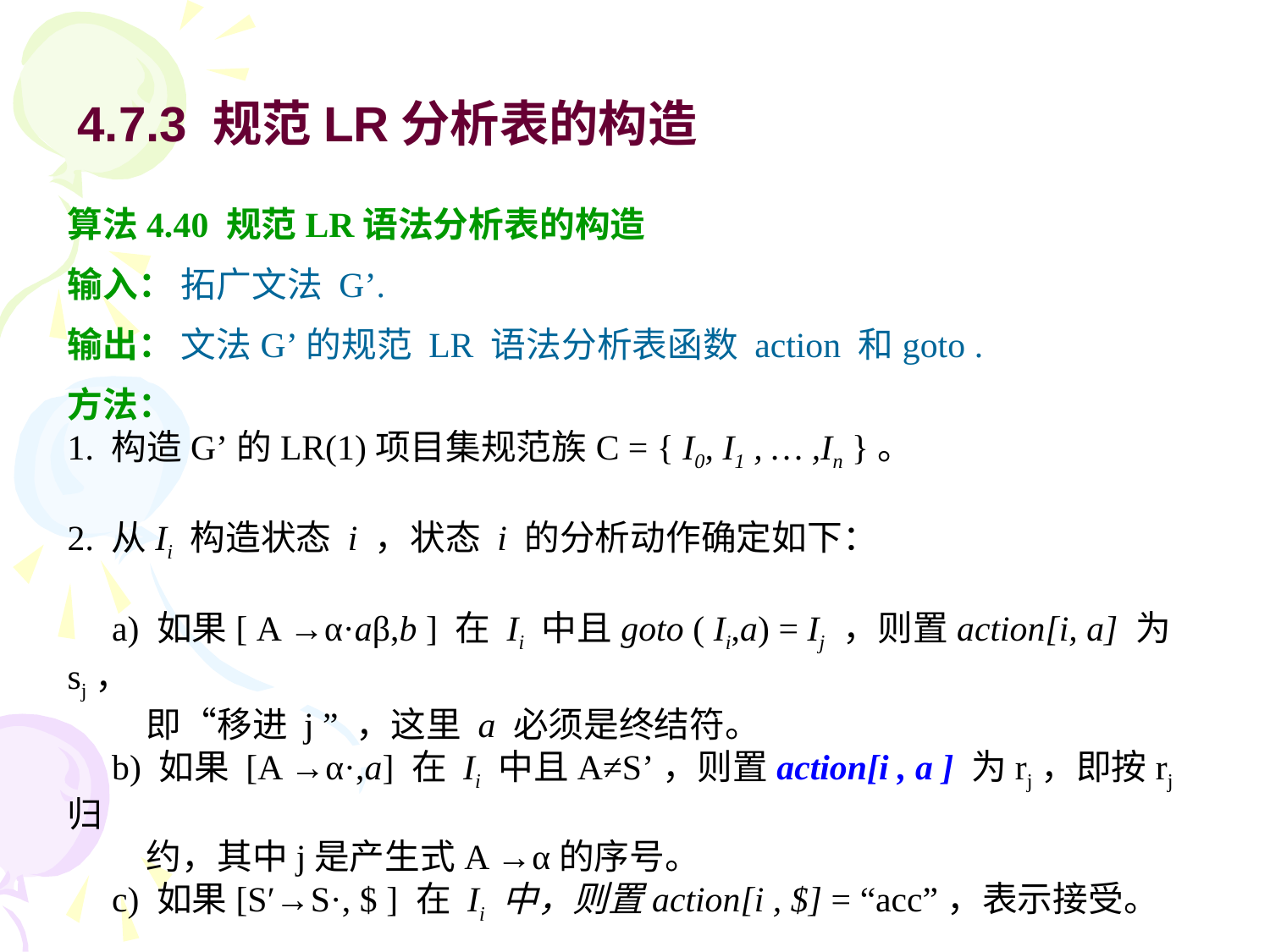

4.7.3 规范LR分析表的构造
算法4.40 规范LR语法分析表的构造
输入： 拓广文法 G’.
输出： 文法G’的规范 LR 语法分析表函数 action 和goto .
方法：
1. 构造G’的LR(1)项目集规范族C = { I0, I1 , … ,In }。

2. 从Ii 构造状态 i ，状态 i 的分析动作确定如下：

     a) 如果[ A →α·aβ,b ] 在 Ii 中且goto ( Ii,a) = Ij ，则置action[i, a] 为sj，
         即“移进 j ” ，这里 a 必须是终结符。
     b) 如果 [A →α·,a] 在 Ii 中且A≠S’，则置action[i , a ] 为rj，即按rj归
         约，其中j是产生式A →α的序号。
     c) 如果[S′→S·, $ ] 在 Ii 中，则置action[i , $] = “acc”，表示接受。
168